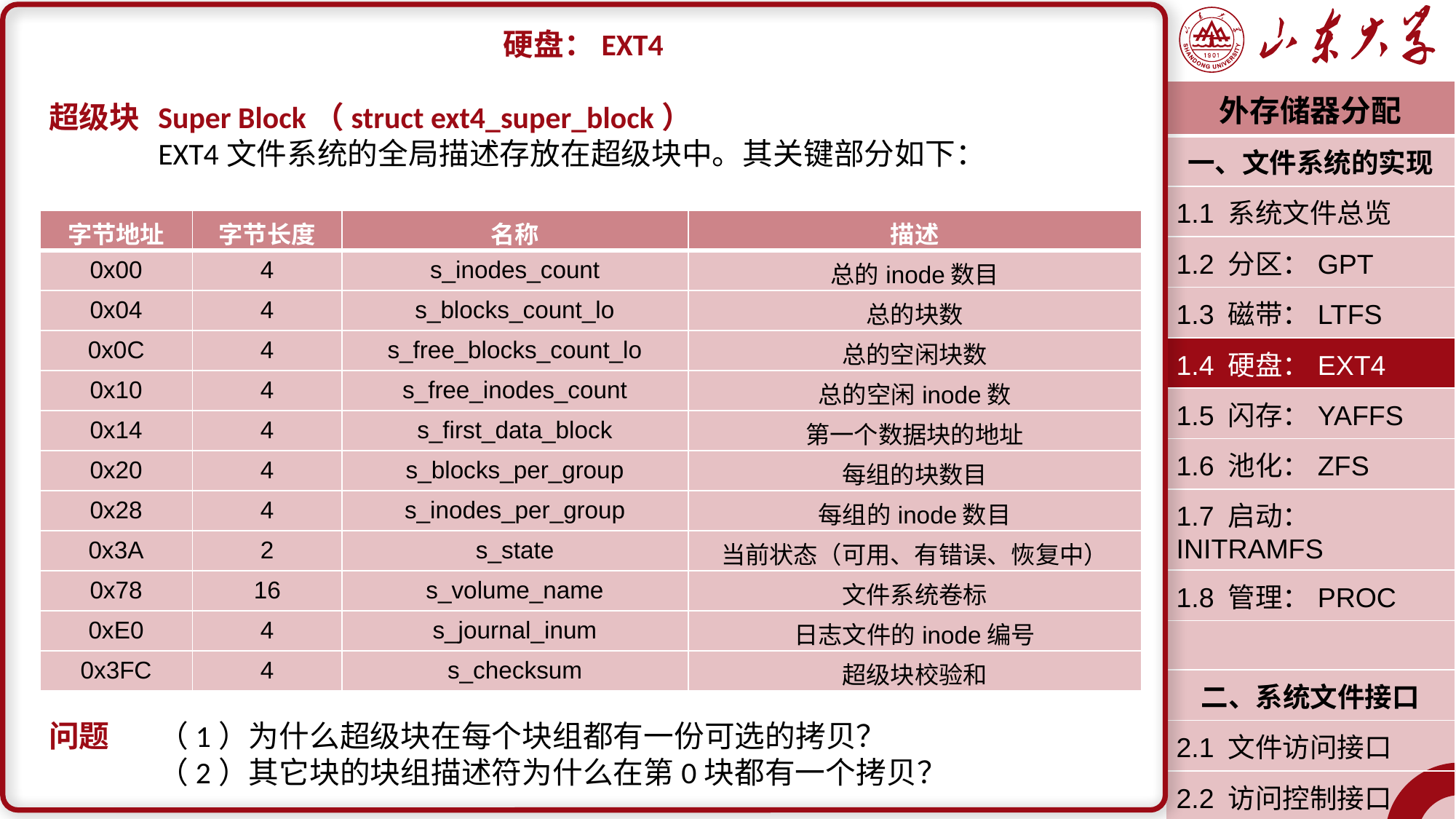

硬盘：EXT4

超级块	Super Block（struct ext4_super_block）
	EXT4文件系统的全局描述存放在超级块中。其关键部分如下：

问题	（1）为什么超级块在每个块组都有一份可选的拷贝？
	（2）其它块的块组描述符为什么在第0块都有一个拷贝？
| 外存储器分配 |
| --- |
| 一、文件系统的实现 |
| 1.1 系统文件总览 |
| 1.2 分区：GPT |
| 1.3 磁带：LTFS |
| 1.4 硬盘：EXT4 |
| 1.5 闪存：YAFFS |
| 1.6 池化：ZFS |
| 1.7 启动：INITRAMFS |
| 1.8 管理：PROC |
|  |
| 二、系统文件接口 |
| 2.1 文件访问接口 |
| 2.2 访问控制接口 |
| 潘润宇 2023.04 |
| 字节地址 | 字节长度 | 名称 | 描述 |
| --- | --- | --- | --- |
| 0x00 | 4 | s\_inodes\_count | 总的inode数目 |
| 0x04 | 4 | s\_blocks\_count\_lo | 总的块数 |
| 0x0C | 4 | s\_free\_blocks\_count\_lo | 总的空闲块数 |
| 0x10 | 4 | s\_free\_inodes\_count | 总的空闲inode数 |
| 0x14 | 4 | s\_first\_data\_block | 第一个数据块的地址 |
| 0x20 | 4 | s\_blocks\_per\_group | 每组的块数目 |
| 0x28 | 4 | s\_inodes\_per\_group | 每组的inode数目 |
| 0x3A | 2 | s\_state | 当前状态（可用、有错误、恢复中） |
| 0x78 | 16 | s\_volume\_name | 文件系统卷标 |
| 0xE0 | 4 | s\_journal\_inum | 日志文件的inode编号 |
| 0x3FC | 4 | s\_checksum | 超级块校验和 |